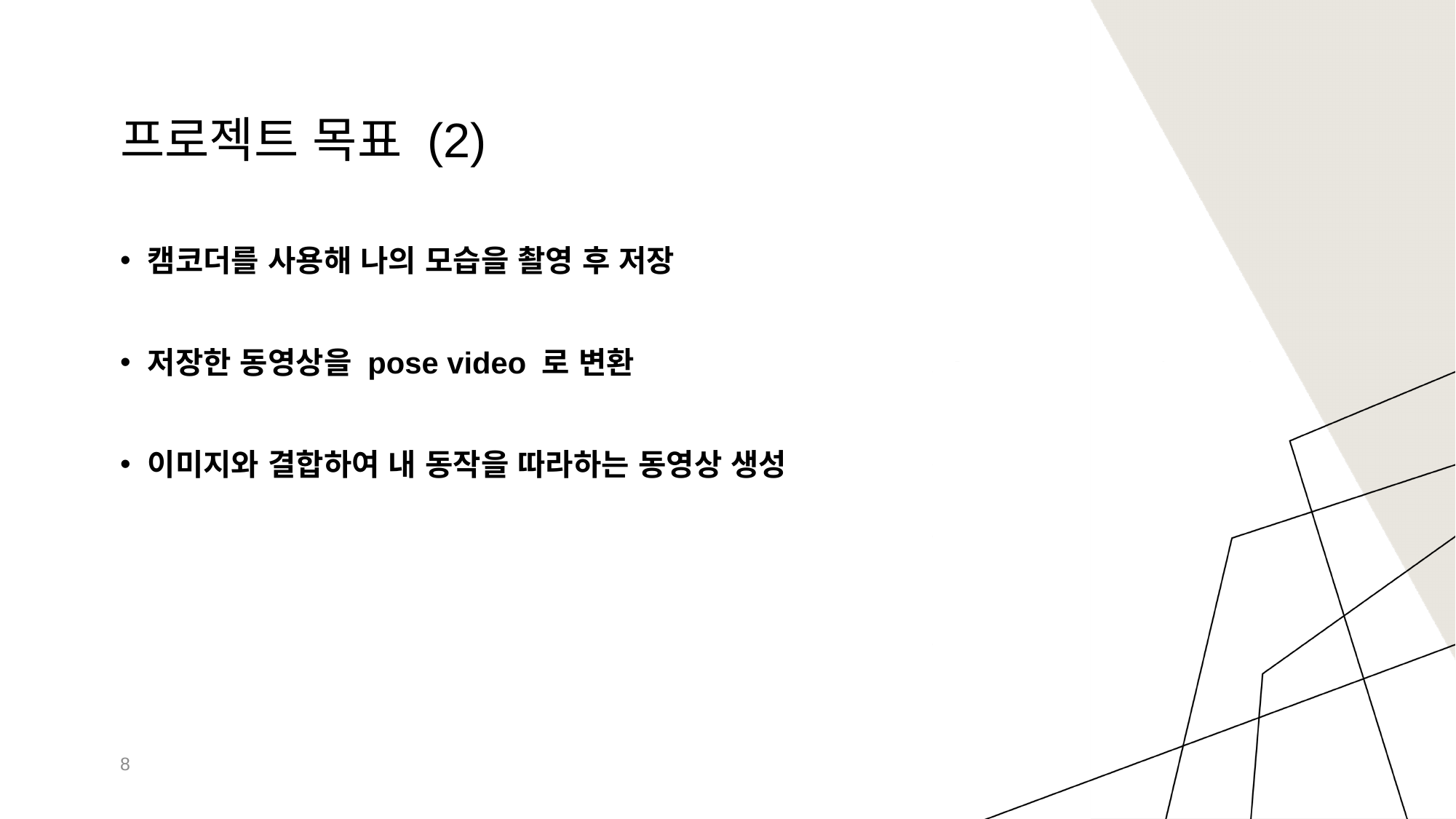

# 프로젝트 목표 (2)
캠코더를 사용해 나의 모습을 촬영 후 저장

저장한 동영상을 pose video 로 변환

이미지와 결합하여 내 동작을 따라하는 동영상 생성

8